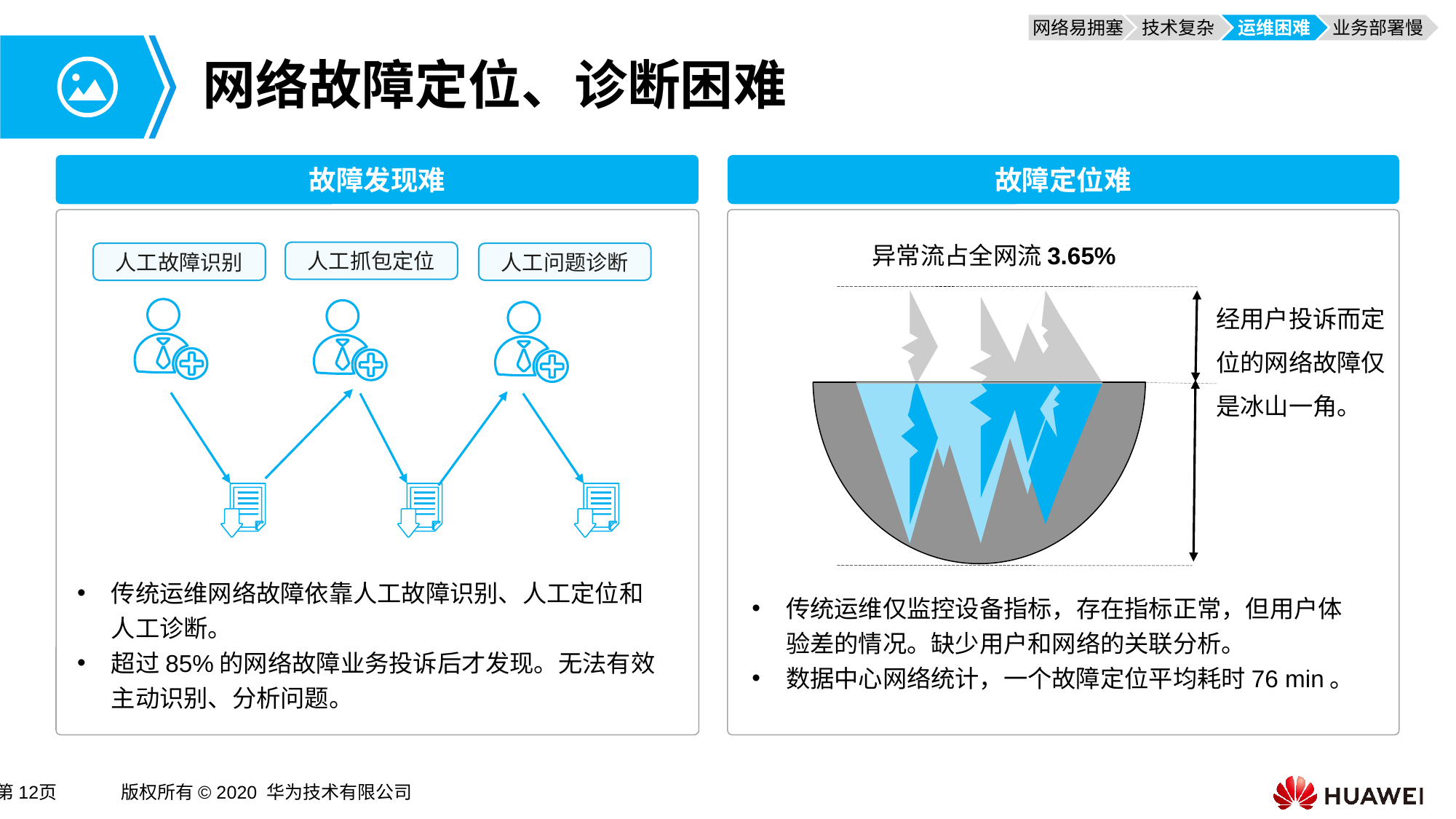

网络易拥塞
技术复杂
运维困难
业务部署慢
# 网络故障定位、诊断困难
故障发现难
故障定位难

异常流占全网流3.65%
人工抓包定位
人工故障识别
人工问题诊断
经用户投诉而定位的网络故障仅是冰山一角。

传统运维网络故障依靠人工故障识别、人工定位和人工诊断。
超过85%的网络故障业务投诉后才发现。无法有效主动识别、分析问题。
传统运维仅监控设备指标，存在指标正常，但用户体验差的情况。缺少用户和网络的关联分析。
数据中心网络统计，一个故障定位平均耗时76 min。